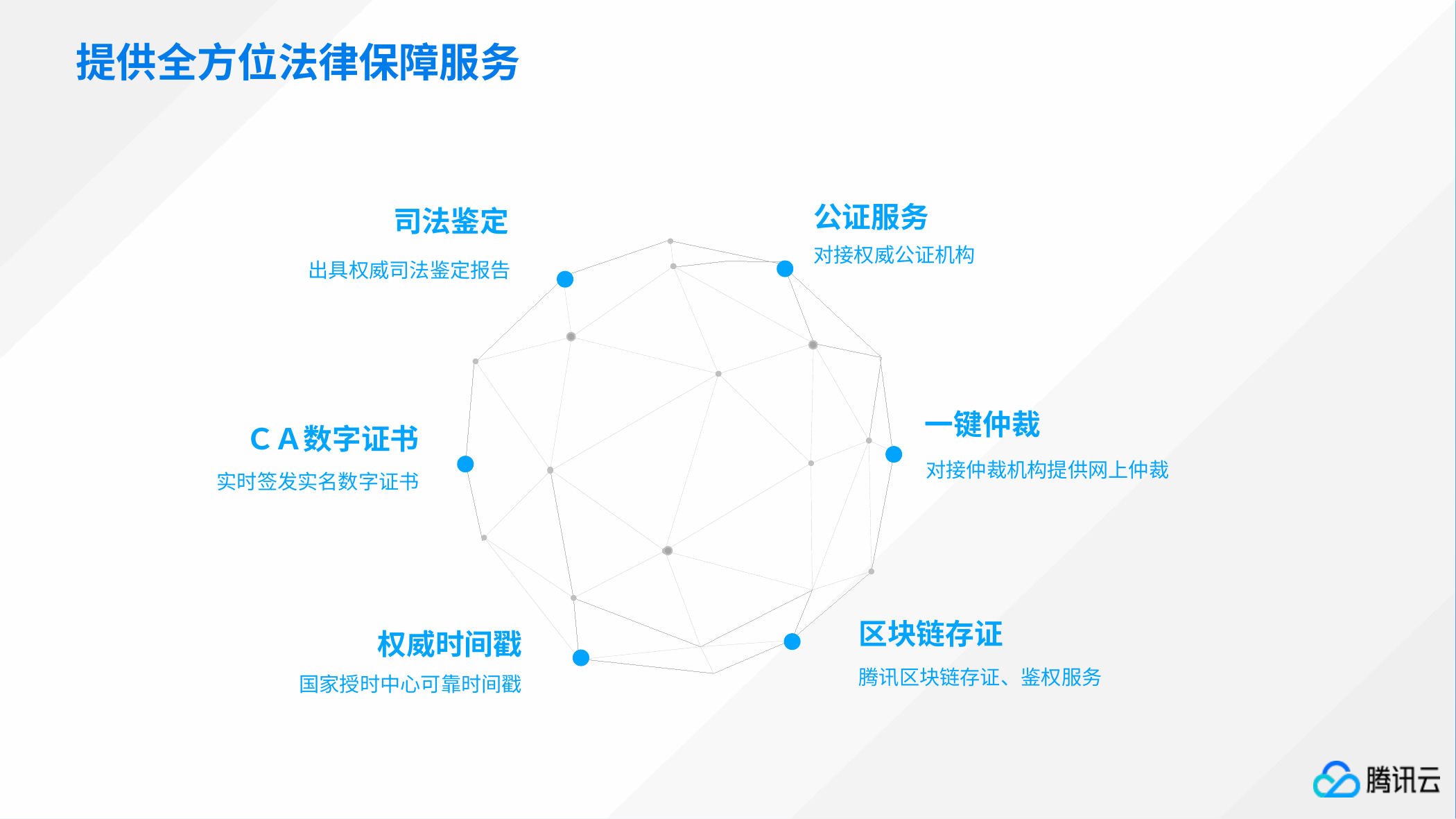

提供全方位法律保障服务
公证服务
司法鉴定
对接权威公证机构

出具权威司法鉴定报告

一键仲裁
ＣＡ数字证书

对接仲裁机构提供网上仲裁

实时签发实名数字证书
区块链存证
权威时间戳

腾讯区块链存证、鉴权服务
国家授时中心可靠时间戳